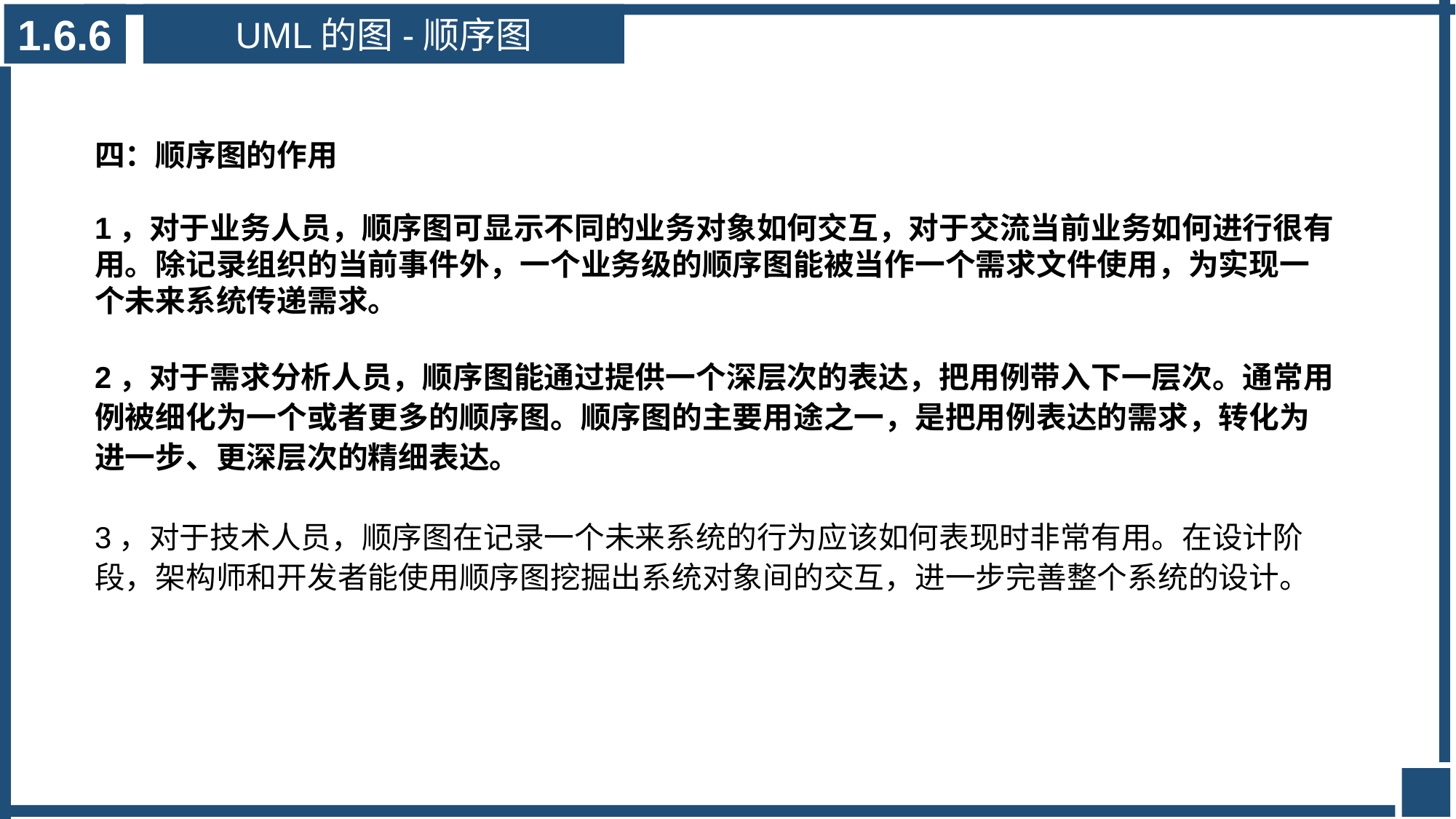

1.6.6

UML的图-顺序图
四：顺序图的作用 1，对于业务人员，顺序图可显示不同的业务对象如何交互，对于交流当前业务如何进行很有用。除记录组织的当前事件外，一个业务级的顺序图能被当作一个需求文件使用，为实现一个未来系统传递需求。 2，对于需求分析人员，顺序图能通过提供一个深层次的表达，把用例带入下一层次。通常用例被细化为一个或者更多的顺序图。顺序图的主要用途之一，是把用例表达的需求，转化为进一步、更深层次的精细表达。
3，对于技术人员，顺序图在记录一个未来系统的行为应该如何表现时非常有用。在设计阶段，架构师和开发者能使用顺序图挖掘出系统对象间的交互，进一步完善整个系统的设计。